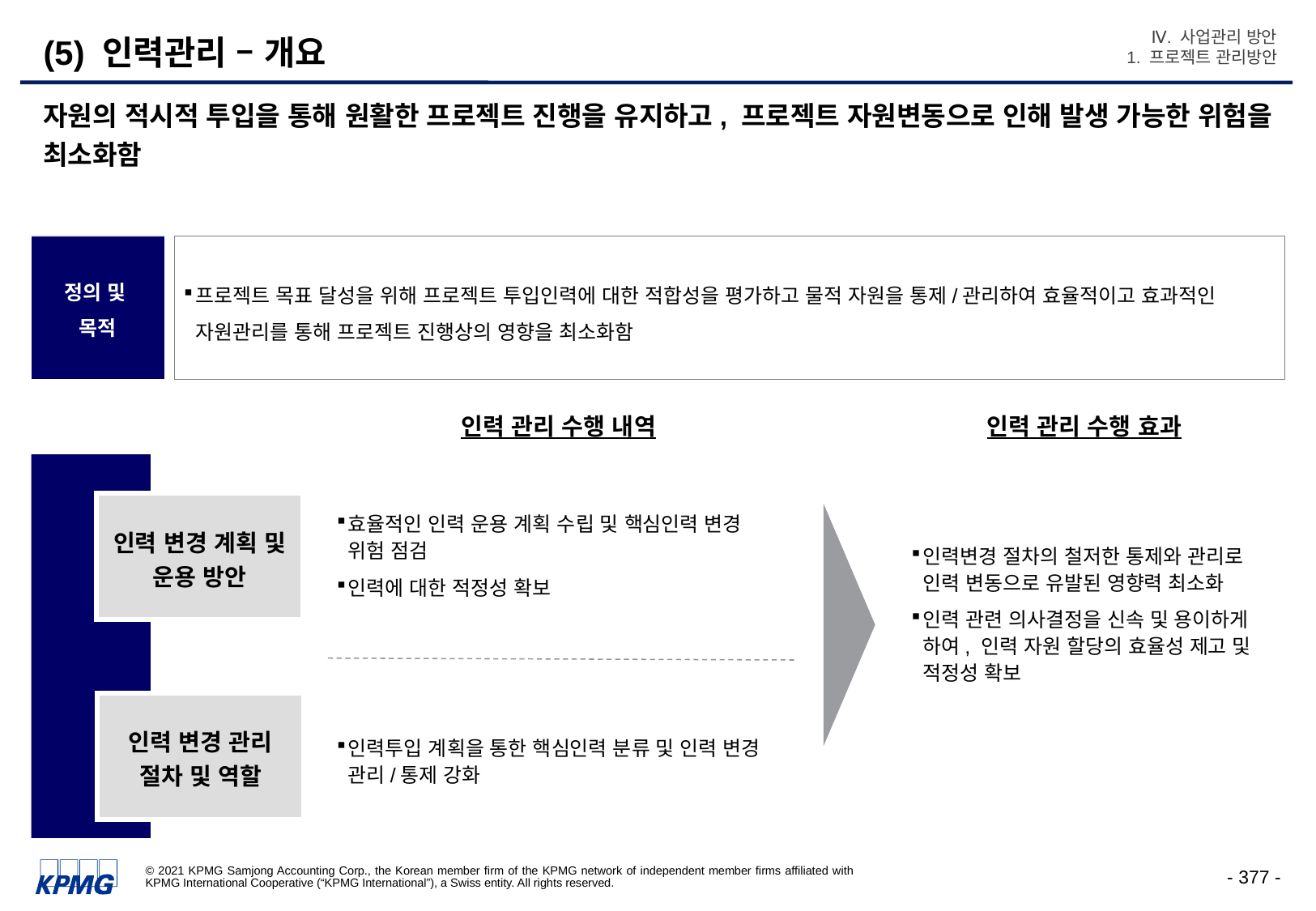

Ⅳ. 사업관리 방안
1. 프로젝트 관리방안
# (5) 인력관리 – 개요
자원의 적시적 투입을 통해 원활한 프로젝트 진행을 유지하고, 프로젝트 자원변동으로 인해 발생 가능한 위험을 최소화함
정의 및
목적
프로젝트 목표 달성을 위해 프로젝트 투입인력에 대한 적합성을 평가하고 물적 자원을 통제/관리하여 효율적이고 효과적인 자원관리를 통해 프로젝트 진행상의 영향을 최소화함
인력 관리 수행 내역
인력 관리 수행 효과
인력변경 절차의 철저한 통제와 관리로 인력 변동으로 유발된 영향력 최소화
인력 관련 의사결정을 신속 및 용이하게 하여, 인력 자원 할당의 효율성 제고 및 적정성 확보

인력 변경 계획 및 운용 방안
효율적인 인력 운용 계획 수립 및 핵심인력 변경 위험 점검
인력에 대한 적정성 확보

인력 변경 관리 절차 및 역할
인력투입 계획을 통한 핵심인력 분류 및 인력 변경 관리/통제 강화